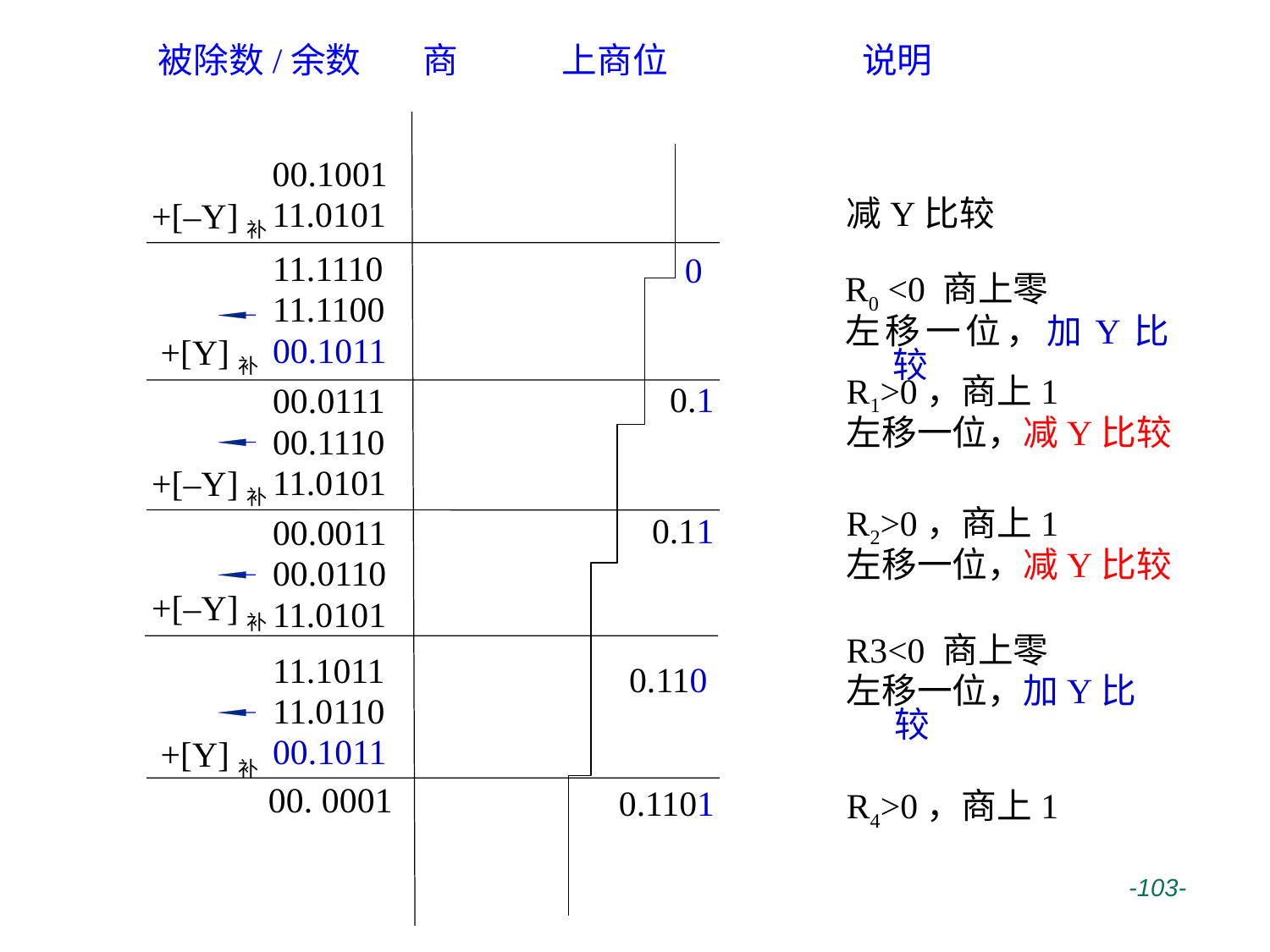

被除数/余数
商
上商位
说明

00.1001
11.0101
+[–Y]补
减Y比较

11.1110
11.1100
00.1011
0
R0 <0 商上零
左移一位，加Y比较

+[Y]补
R1>0，商上1
左移一位，减Y比较

  0.1

00.0111
00.1110
11.0101

+[–Y]补
R2>0，商上1
左移一位，减Y比较

 0.11

00.0011
00.0110
11.0101

+[–Y]补

R3<0 商上零
左移一位，加Y比较
11.1011
11.0110
00.1011
  0.110

+[Y]补

00. 0001
R4>0，商上1
0.1101
 -103-